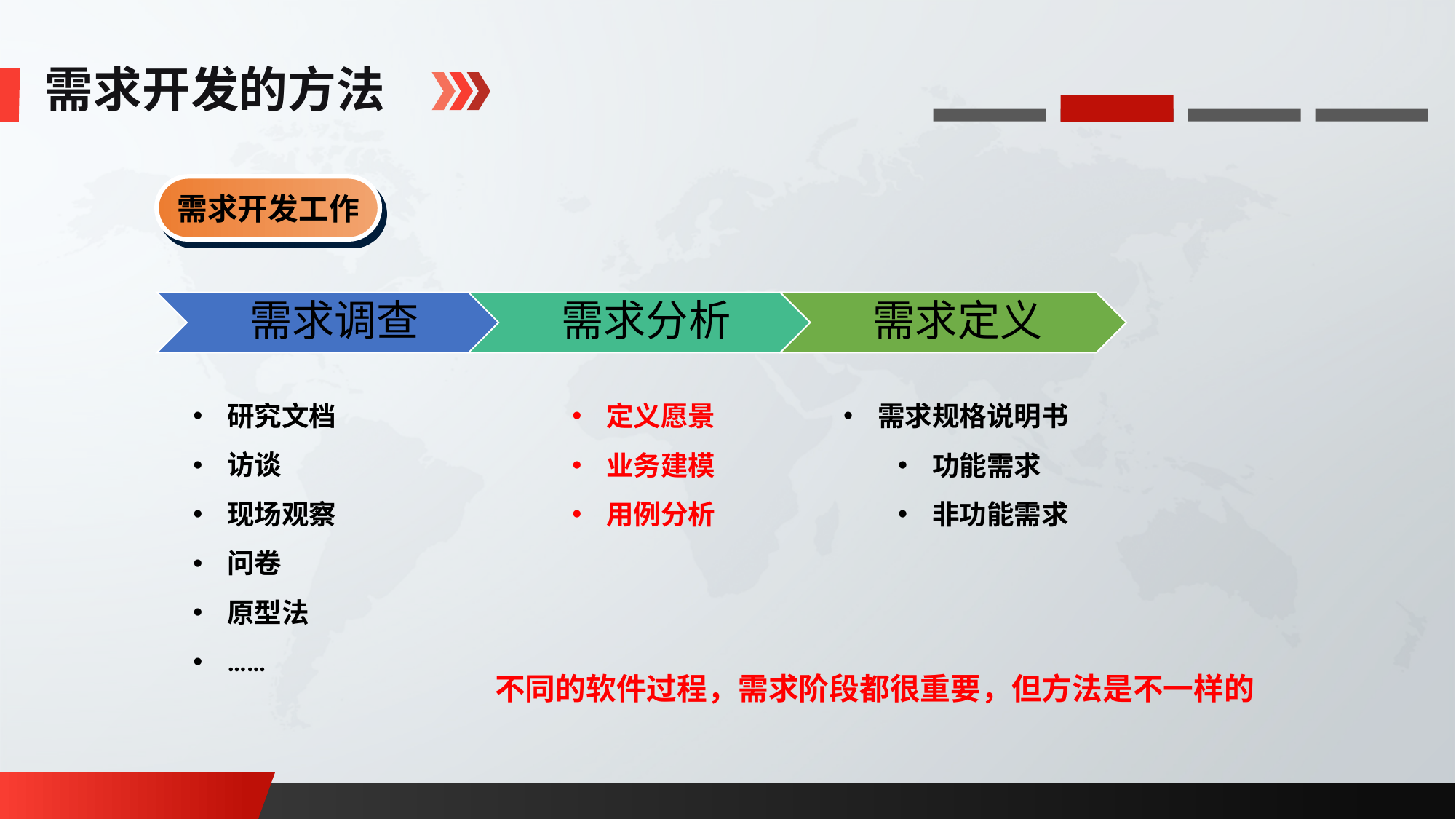

需求开发的方法

需求开发工作
需求调查
需求分析
需求定义
需求规格说明书
功能需求
非功能需求
研究文档
访谈
现场观察
问卷
原型法
……
定义愿景
业务建模
用例分析
不同的软件过程，需求阶段都很重要，但方法是不一样的